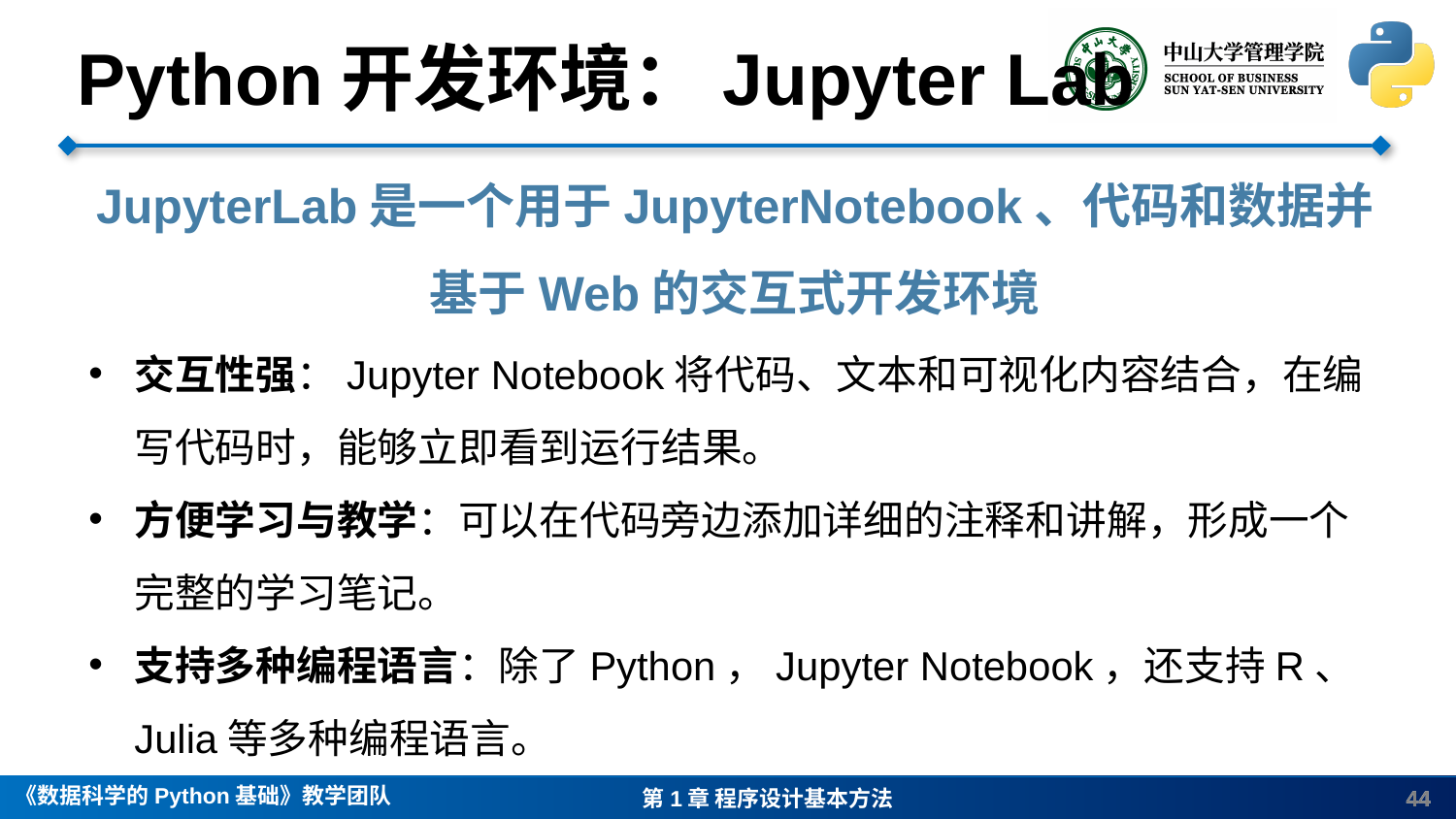

Python开发环境：Jupyter Lab
JupyterLab是一个用于JupyterNotebook、代码和数据并基于Web的交互式开发环境
交互性强：Jupyter Notebook将代码、文本和可视化内容结合，在编写代码时，能够立即看到运行结果。
方便学习与教学：可以在代码旁边添加详细的注释和讲解，形成一个完整的学习笔记。
支持多种编程语言：除了Python，Jupyter Notebook，还支持R、Julia等多种编程语言。
44